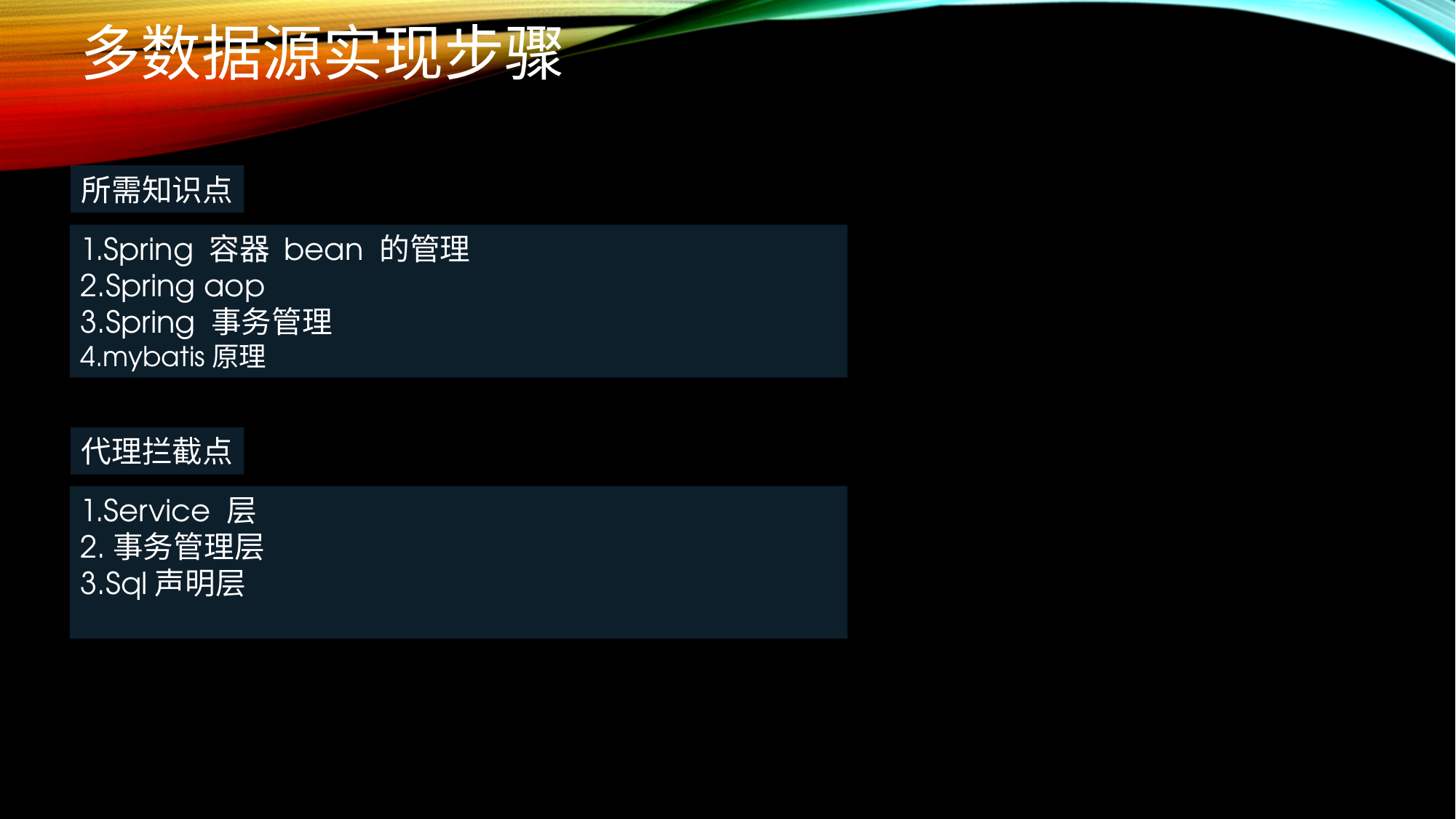

# 多数据源实现步骤
所需知识点
1.Spring 容器 bean 的管理
2.Spring aop
3.Spring 事务管理
4.mybatis原理
代理拦截点
1.Service 层
2.事务管理层
3.Sql声明层